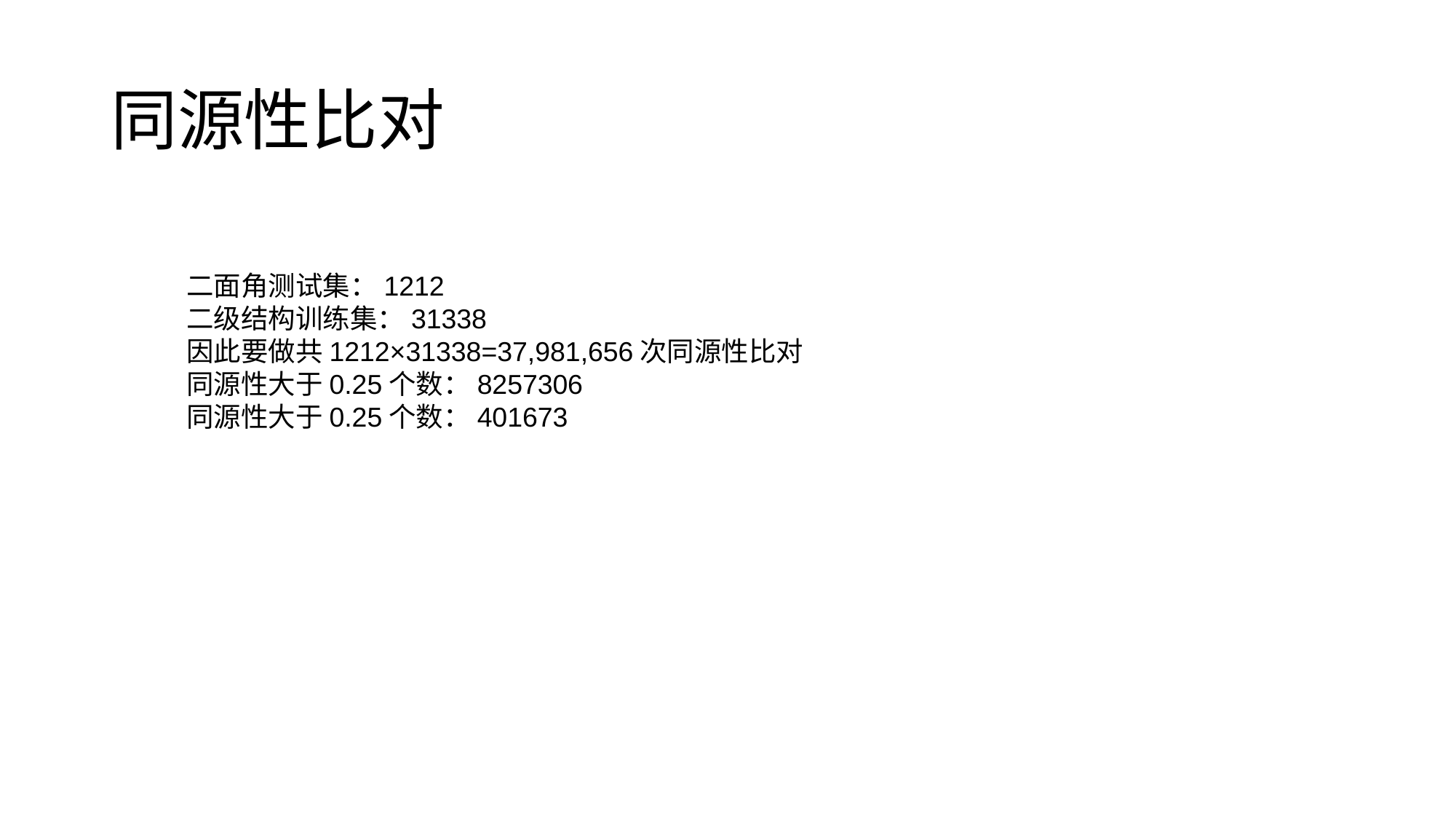

# 同源性比对
二面角测试集：1212
二级结构训练集：31338
因此要做共1212×31338=37,981,656次同源性比对
同源性大于0.25个数：8257306
同源性大于0.25个数：401673